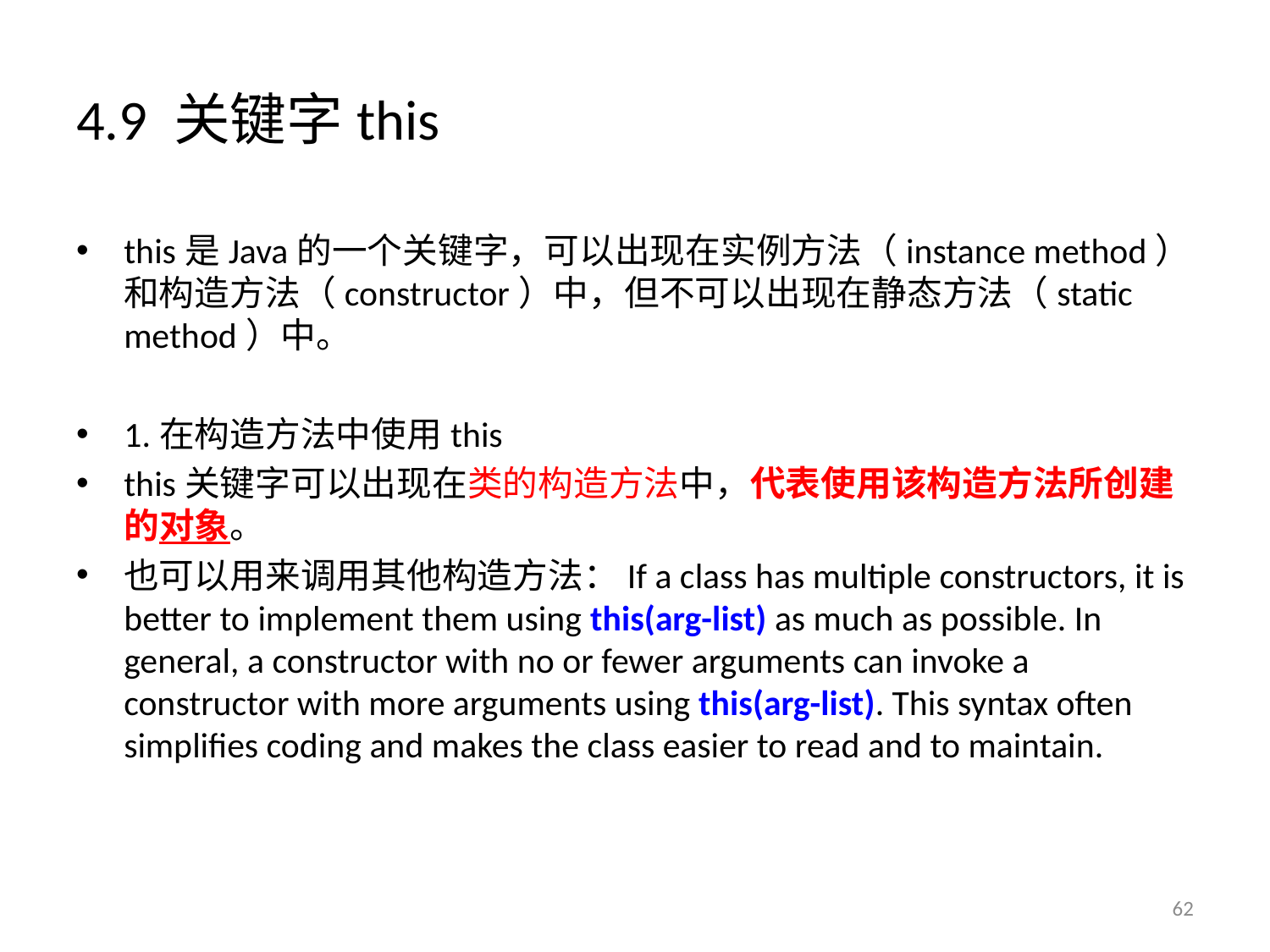

# 4.9 关键字this
this是Java的一个关键字，可以出现在实例方法（instance method）和构造方法（constructor）中，但不可以出现在静态方法（static method）中。

1.在构造方法中使用this
this关键字可以出现在类的构造方法中，代表使用该构造方法所创建的对象。
也可以用来调用其他构造方法：If a class has multiple constructors, it is better to implement them using this(arg-list) as much as possible. In general, a constructor with no or fewer arguments can invoke a constructor with more arguments using this(arg-list). This syntax often simplifies coding and makes the class easier to read and to maintain.
62